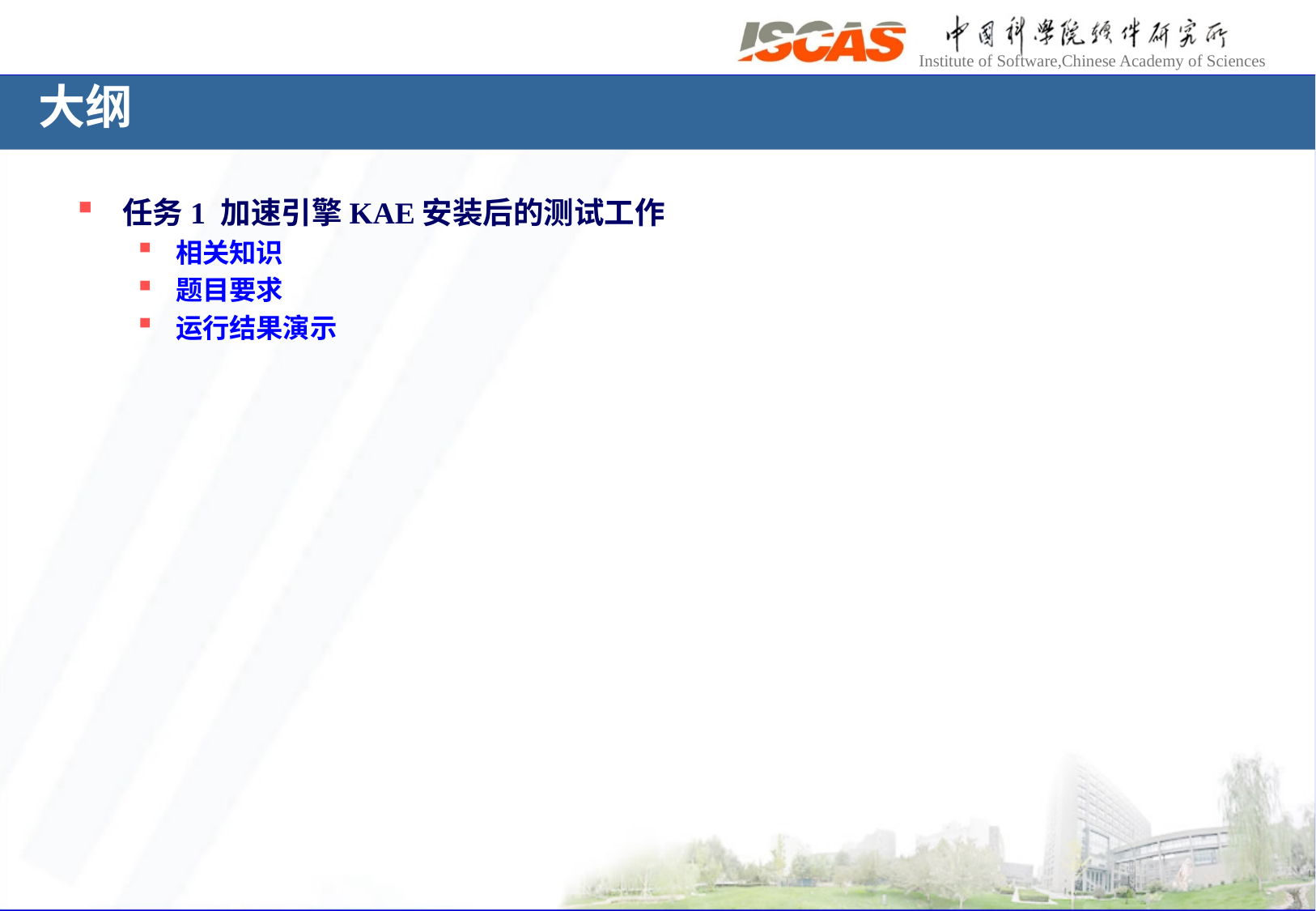

# 大纲
任务1 加速引擎KAE安装后的测试工作
相关知识
题目要求
运行结果演示